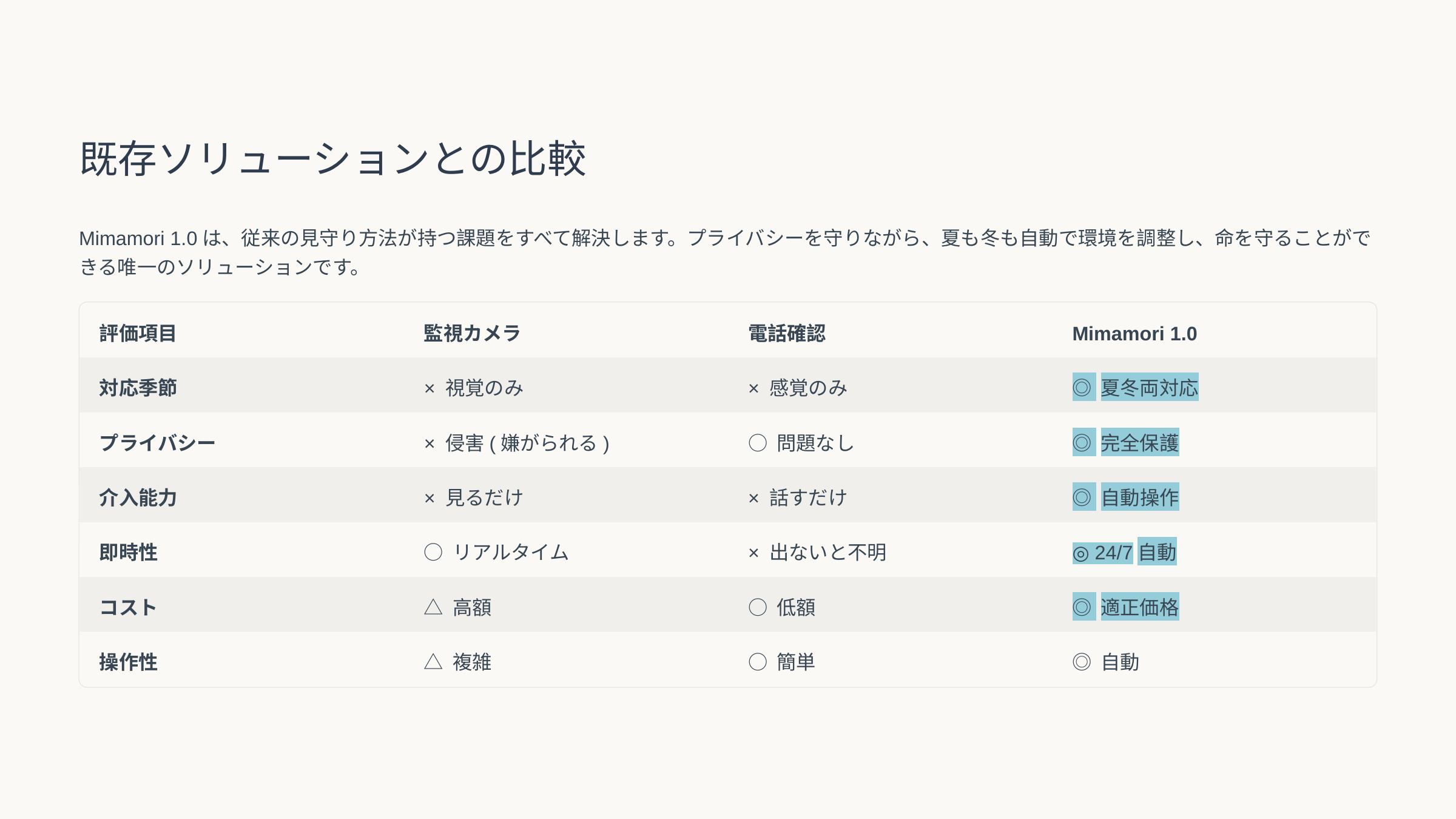

既存ソリューションとの比較
Mimamori 1.0は、従来の見守り方法が持つ課題をすべて解決します。プライバシーを守りながら、夏も冬も自動で環境を調整し、命を守ることができる唯一のソリューションです。

評価項目
監視カメラ
電話確認
Mimamori 1.0

対応季節
× 視覚のみ
× 感覚のみ
◎ 夏冬両対応

プライバシー
× 侵害(嫌がられる)
○ 問題なし
◎ 完全保護

介入能力
× 見るだけ
× 話すだけ
◎ 自動操作

即時性
○ リアルタイム
× 出ないと不明
◎ 24/7自動

コスト
△ 高額
○ 低額
◎ 適正価格

操作性
△ 複雑
○ 簡単
◎ 自動